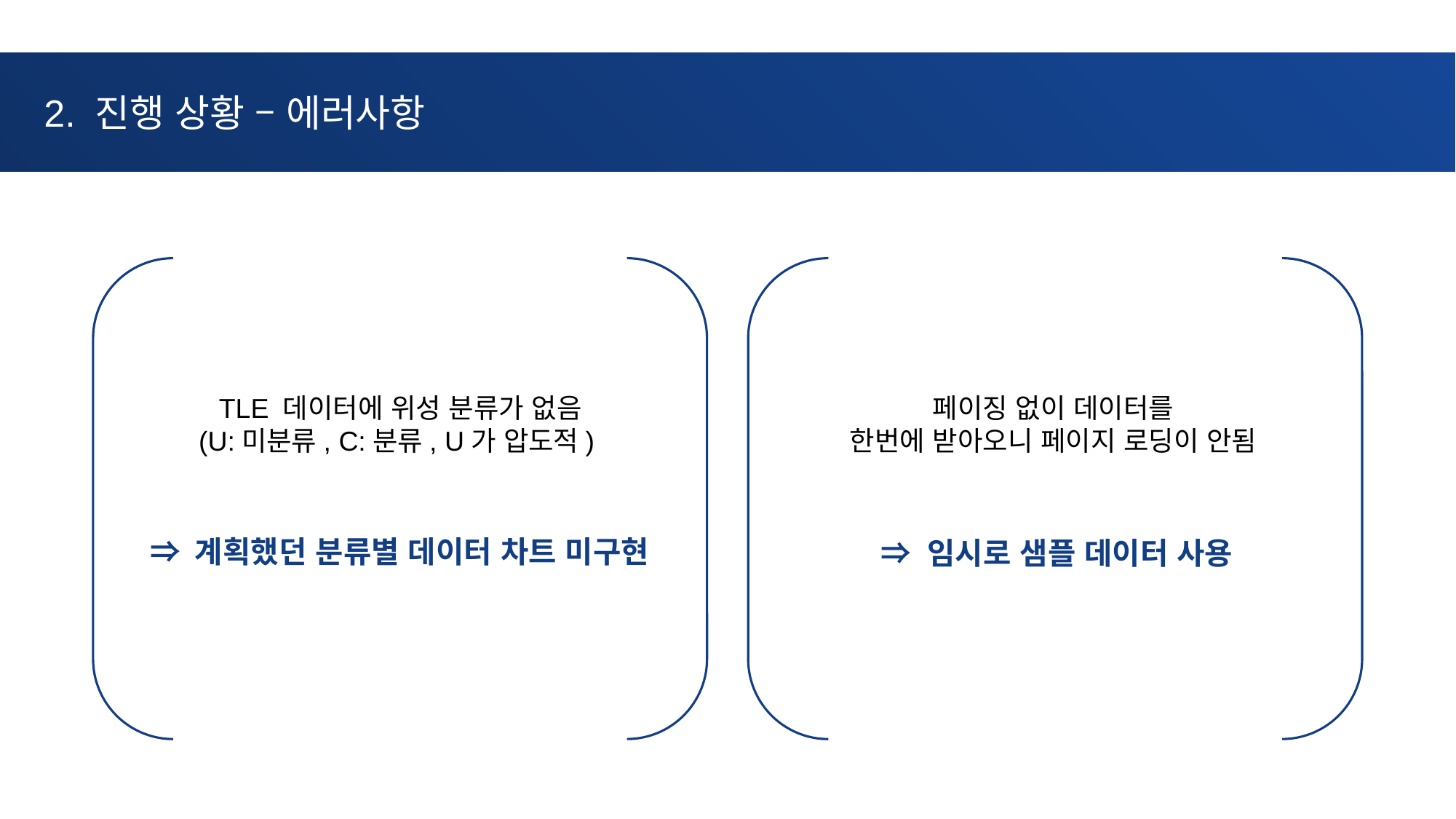

2. 진행 상황 – 에러사항

TLE 데이터에 위성 분류가 없음
(U:미분류, C:분류, U가 압도적)

페이징 없이 데이터를
한번에 받아오니 페이지 로딩이 안됨

⇒ 계획했던 분류별 데이터 차트 미구현

⇒ 임시로 샘플 데이터 사용